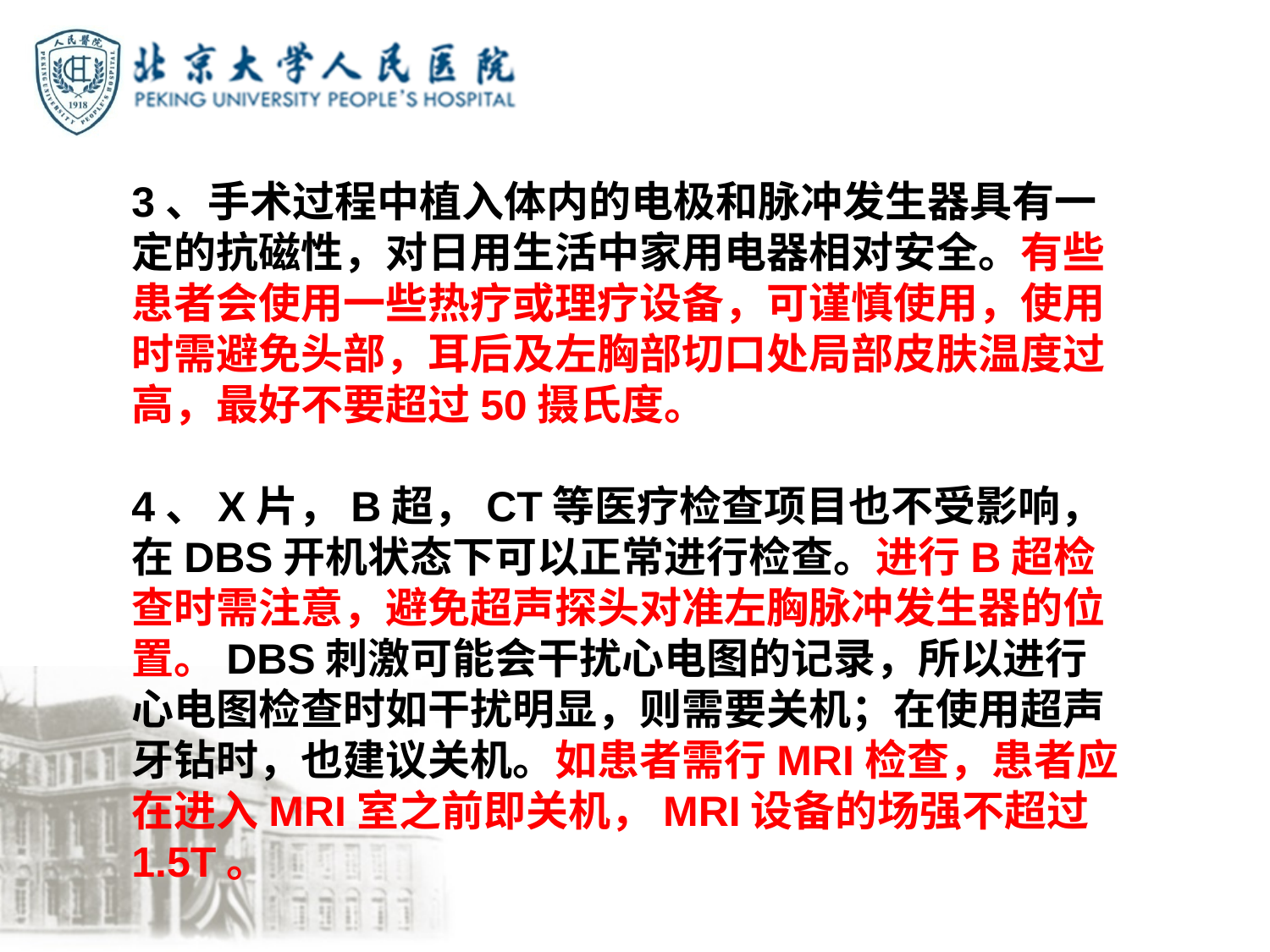

3、手术过程中植入体内的电极和脉冲发生器具有一定的抗磁性，对日用生活中家用电器相对安全。有些患者会使用一些热疗或理疗设备，可谨慎使用，使用时需避免头部，耳后及左胸部切口处局部皮肤温度过高，最好不要超过50摄氏度。

4、X片，B超，CT等医疗检查项目也不受影响，在DBS开机状态下可以正常进行检查。进行B超检查时需注意，避免超声探头对准左胸脉冲发生器的位置。DBS刺激可能会干扰心电图的记录，所以进行心电图检查时如干扰明显，则需要关机；在使用超声牙钻时，也建议关机。如患者需行MRI检查，患者应在进入MRI室之前即关机，MRI设备的场强不超过1.5T。